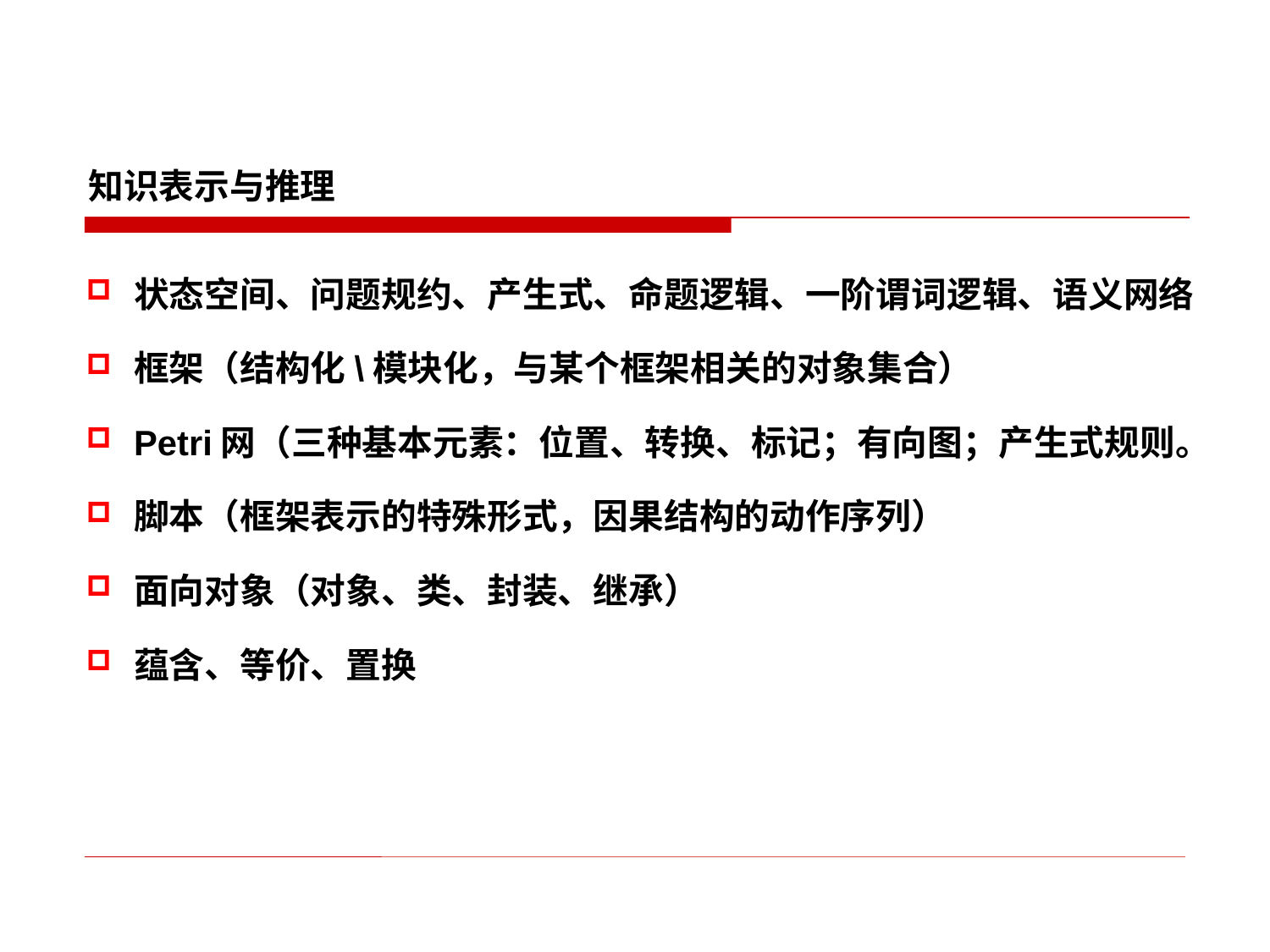

知识表示与推理
状态空间、问题规约、产生式、命题逻辑、一阶谓词逻辑、语义网络
框架（结构化\模块化，与某个框架相关的对象集合）
Petri网（三种基本元素：位置、转换、标记；有向图；产生式规则。
脚本（框架表示的特殊形式，因果结构的动作序列）
面向对象（对象、类、封装、继承）
蕴含、等价、置换